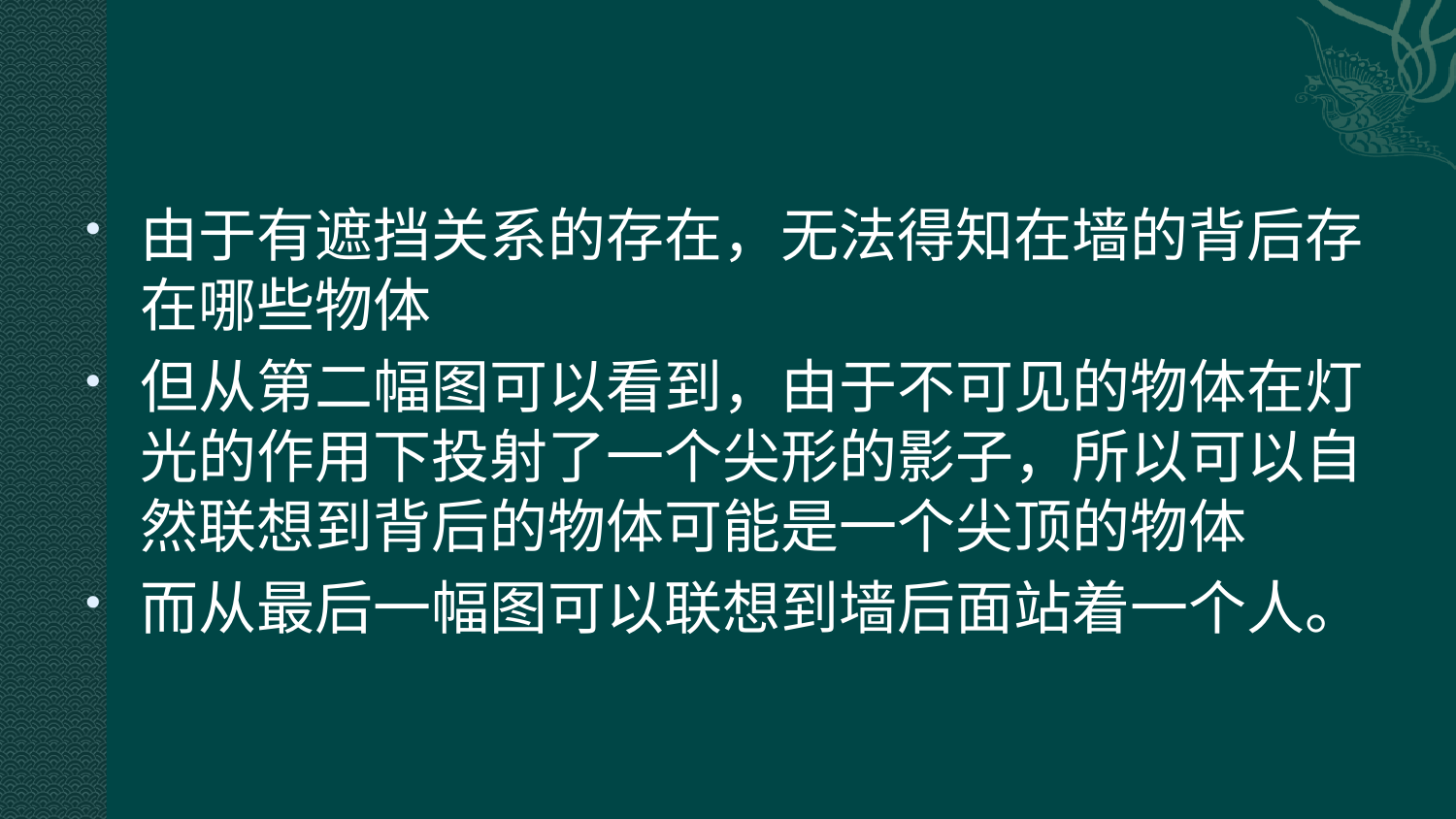

#
由于有遮挡关系的存在，无法得知在墙的背后存在哪些物体
但从第二幅图可以看到，由于不可见的物体在灯光的作用下投射了一个尖形的影子，所以可以自然联想到背后的物体可能是一个尖顶的物体
而从最后一幅图可以联想到墙后面站着一个人。